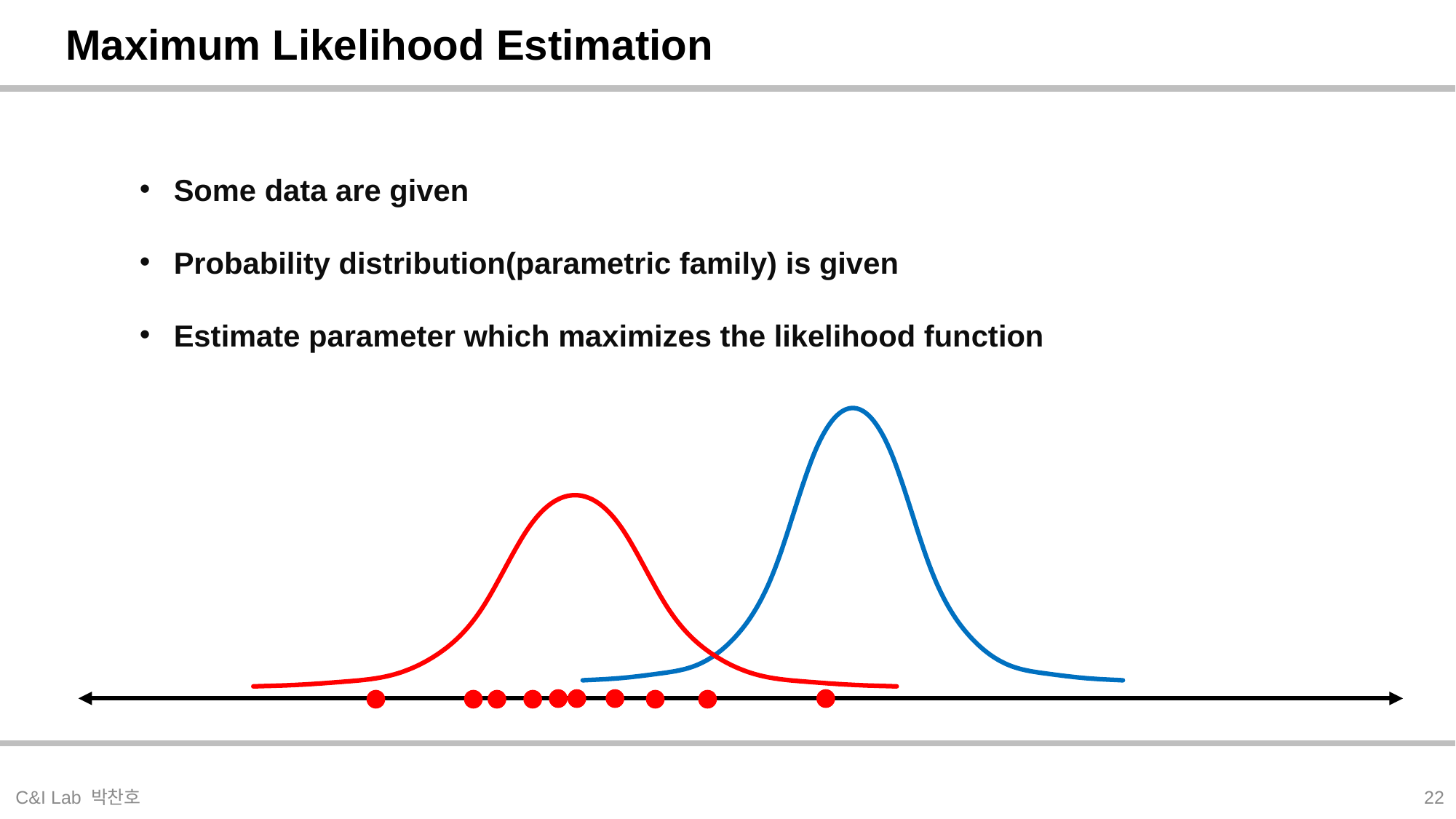

| Maximum Likelihood Estimation |
| --- |
Some data are given
Probability distribution(parametric family) is given
Estimate parameter which maximizes the likelihood function

### Chart

| Category | PDF |
|---|---|
| 0 | 0.0 |
| 1 | 0.1 |
| 2 | 0.3 |
| 3 | 0.7 |
| 4 | 2.0 |
| 5 | 5.0 |
| 6 | 10.0 |
| 7 | 12.0 |
| 8 | 10.0 |
| 9 | 5.0 |
| 10 | 2.0 |
| 11 | 0.7 |
| 12 | 0.3 |
| 13 | 0.1 |
| 14 | 0.0 |

### Chart

| Category | PDF |
|---|---|
| 0 | 0.0 |
| 1 | 0.1 |
| 2 | 0.3 |
| 3 | 0.7 |
| 4 | 2.0 |
| 5 | 5.0 |
| 6 | 10.0 |
| 7 | 12.0 |
| 8 | 10.0 |
| 9 | 5.0 |
| 10 | 2.0 |
| 11 | 0.7 |
| 12 | 0.3 |
| 13 | 0.1 |
| 14 | 0.0 |

|  |
| --- |
22
C&I Lab 박찬호